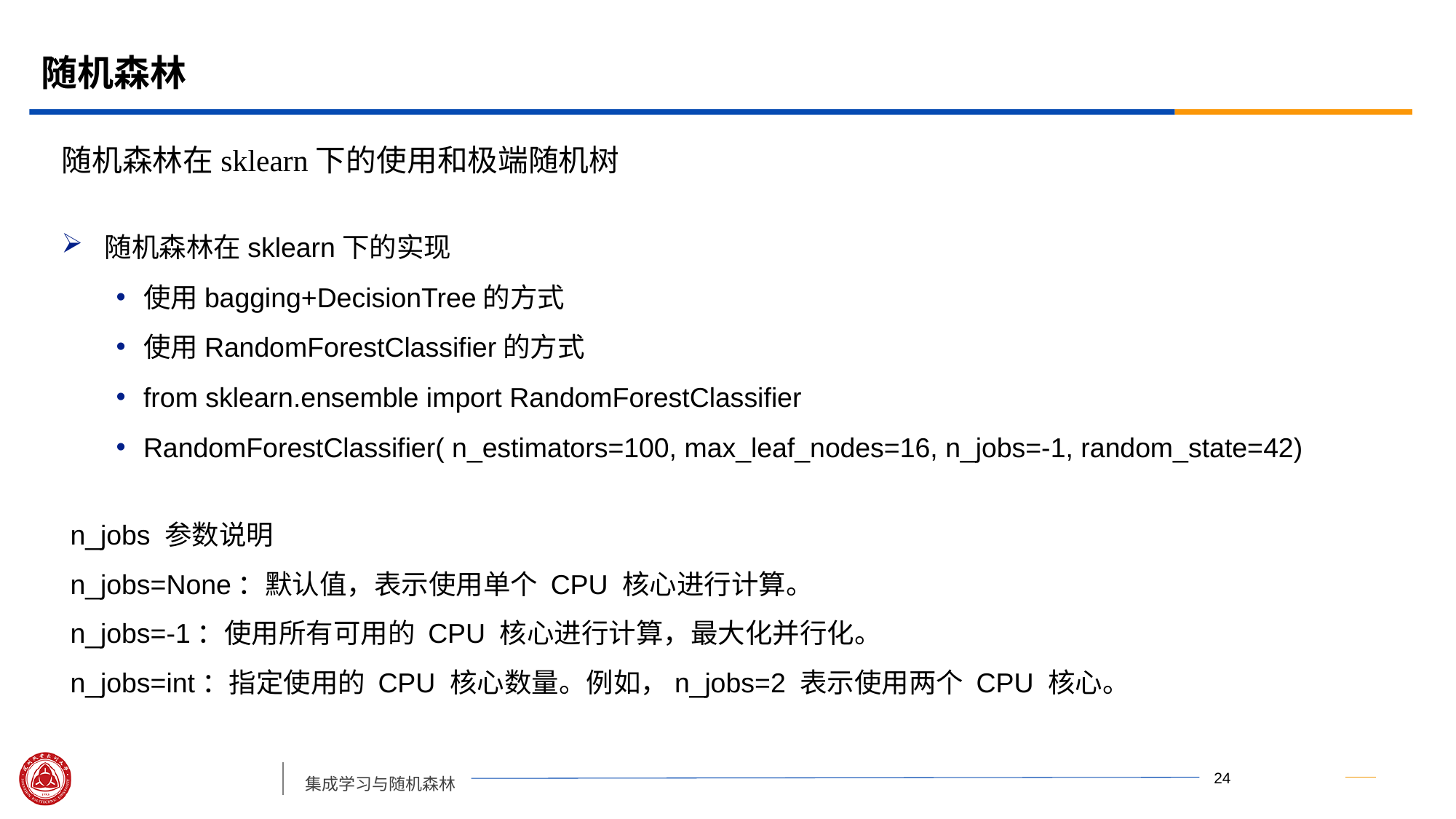

# 随机森林
随机森林在sklearn下的使用和极端随机树
随机森林在sklearn下的实现
使用bagging+DecisionTree的方式
使用RandomForestClassifier的方式
from sklearn.ensemble import RandomForestClassifier
RandomForestClassifier( n_estimators=100, max_leaf_nodes=16, n_jobs=-1, random_state=42)

n_jobs 参数说明
n_jobs=None：默认值，表示使用单个 CPU 核心进行计算。
n_jobs=-1：使用所有可用的 CPU 核心进行计算，最大化并行化。
n_jobs=int：指定使用的 CPU 核心数量。例如，n_jobs=2 表示使用两个 CPU 核心。